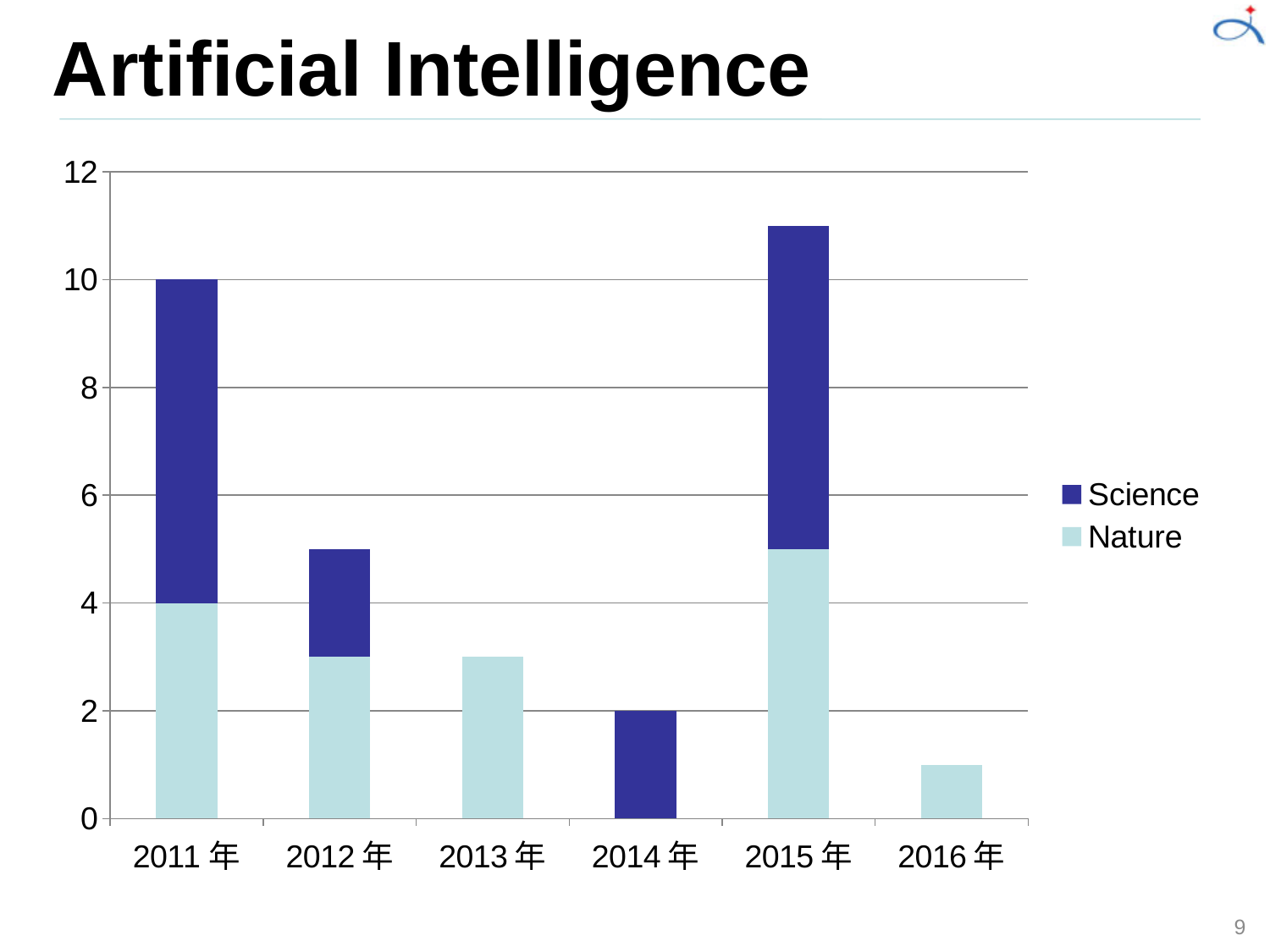

# Artificial Intelligence

### Chart

| Category | Nature | Science |
|---|---|---|
| 2011年 | 4.0 | 6.0 |
| 2012年 | 3.0 | 2.0 |
| 2013年 | 3.0 | 0.0 |
| 2014年 | 0.0 | 2.0 |
| 2015年 | 5.0 | 6.0 |
| 2016年 | 1.0 | 0.0 |
9